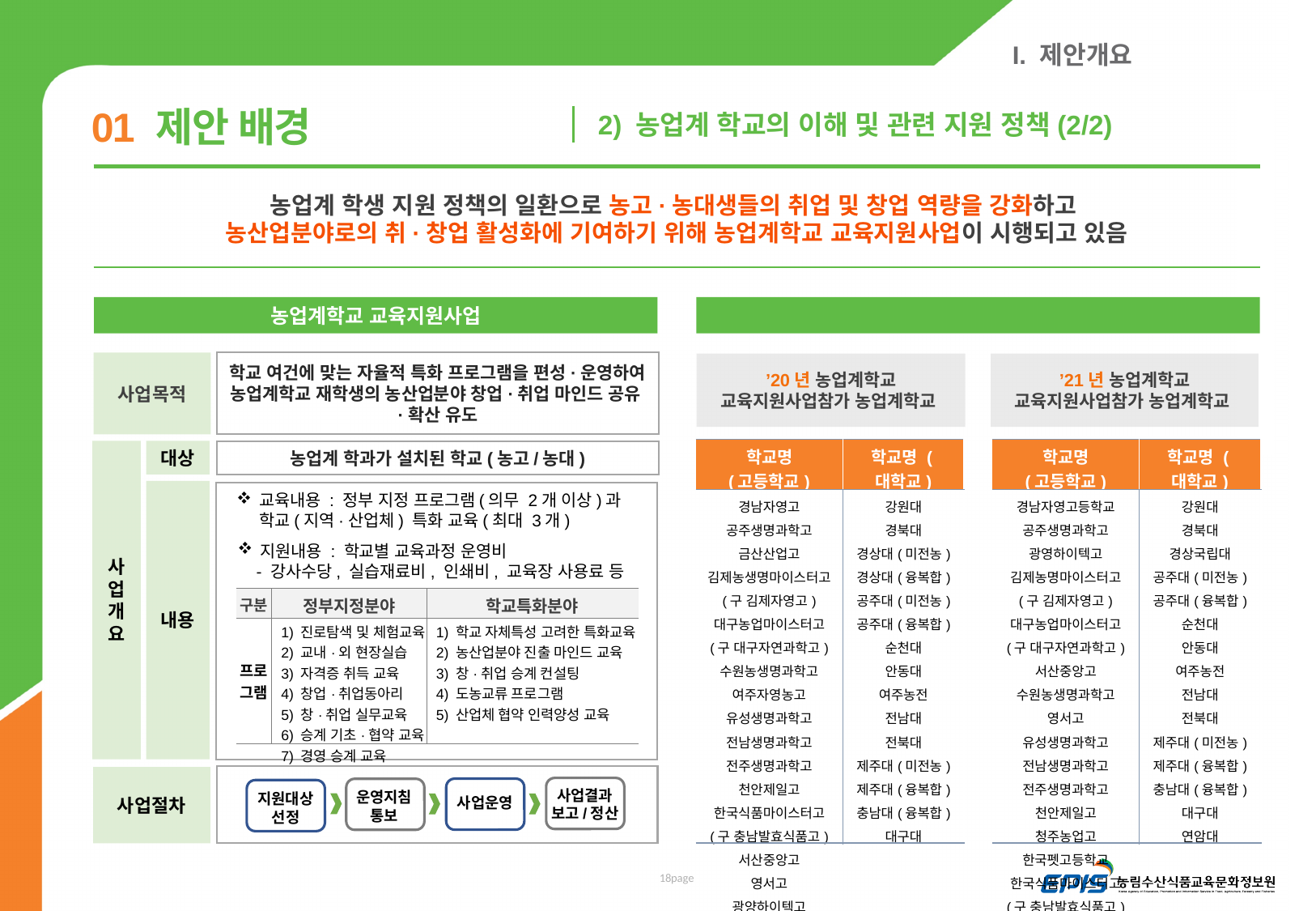

I. 제안개요
01 제안 배경
2) 농업계 학교의 이해 및 관련 지원 정책(2/2)
농업계 학생 지원 정책의 일환으로 농고·농대생들의 취업 및 창업 역량을 강화하고
농산업분야로의 취·창업 활성화에 기여하기 위해 농업계학교 교육지원사업이 시행되고 있음
농업계학교 교육지원사업
20,21년도 농업계학교 교육지원사업 대상
사업목적
학교 여건에 맞는 자율적 특화 프로그램을 편성·운영하여 농업계학교 재학생의 농산업분야 창업·취업 마인드 공유·확산 유도
’20년 농업계학교 교육지원사업참가 농업계학교
’21년 농업계학교 교육지원사업참가 농업계학교
| 학교명 (고등학교) | 학교명 (대학교) |
| --- | --- |
| 경남자영고등학교 공주생명과학고 광영하이텍고 김제농명마이스터고 (구 김제자영고) 대구농업마이스터고 (구 대구자연과학고) 서산중앙고 수원농생명과학고 영서고 유성생명과학고 전남생명과학고 전주생명과학고 천안제일고 청주농업고 한국펫고등학교 한국식품마이스터고 (구 충남발효식품고) | 강원대 경북대 경상국립대 공주대(미전농) 공주대(융복합) 순천대 안동대 여주농전 전남대 전북대 제주대(미전농) 제주대(융복합) 충남대(융복합) 대구대 연암대 |
| 학교명 (고등학교) | 학교명 (대학교) |
| --- | --- |
| 경남자영고 공주생명과학고 금산산업고 김제농생명마이스터고 (구 김제자영고) 대구농업마이스터고 (구 대구자연과학고) 수원농생명과학고 여주자영농고 유성생명과학고 전남생명과학고 전주생명과학고 천안제일고 한국식품마이스터고 (구 충남발효식품고) 서산중앙고 영서고 광양하이텍고 | 강원대 경북대 경상대(미전농) 경상대(융복합) 공주대(미전농) 공주대(융복합) 순천대 안동대 여주농전 전남대 전북대 제주대(미전농) 제주대(융복합) 충남대(융복합) 대구대 |
사업개요
대상
농업계 학과가 설치된 학교(농고/농대)
내용

교육내용 : 정부 지정 프로그램(의무 2개 이상)과 학교(지역·산업체) 특화 교육(최대 3개)
지원내용 : 학교별 교육과정 운영비
    - 강사수당, 실습재료비, 인쇄비, 교육장 사용료 등
| 구분 | 정부지정분야 | 학교특화분야 |
| --- | --- | --- |
| 프로 그램 | 1) 진로탐색 및 체험교육 2) 교내·외 현장실습 3) 자격증 취득 교육 4) 창업·취업동아리 5) 창·취업 실무교육 6) 승계 기초·협약 교육 7) 경영 승계 교육 | 1) 학교 자체특성 고려한 특화교육 2) 농산업분야 진출 마인드 교육 3) 창·취업 승계 컨설팅 4) 도농교류 프로그램 5) 산업체 협약 인력양성 교육 |

사업절차

사업결과
보고/정산
운영지침
통보
지원대상
선정
사업운영

18page